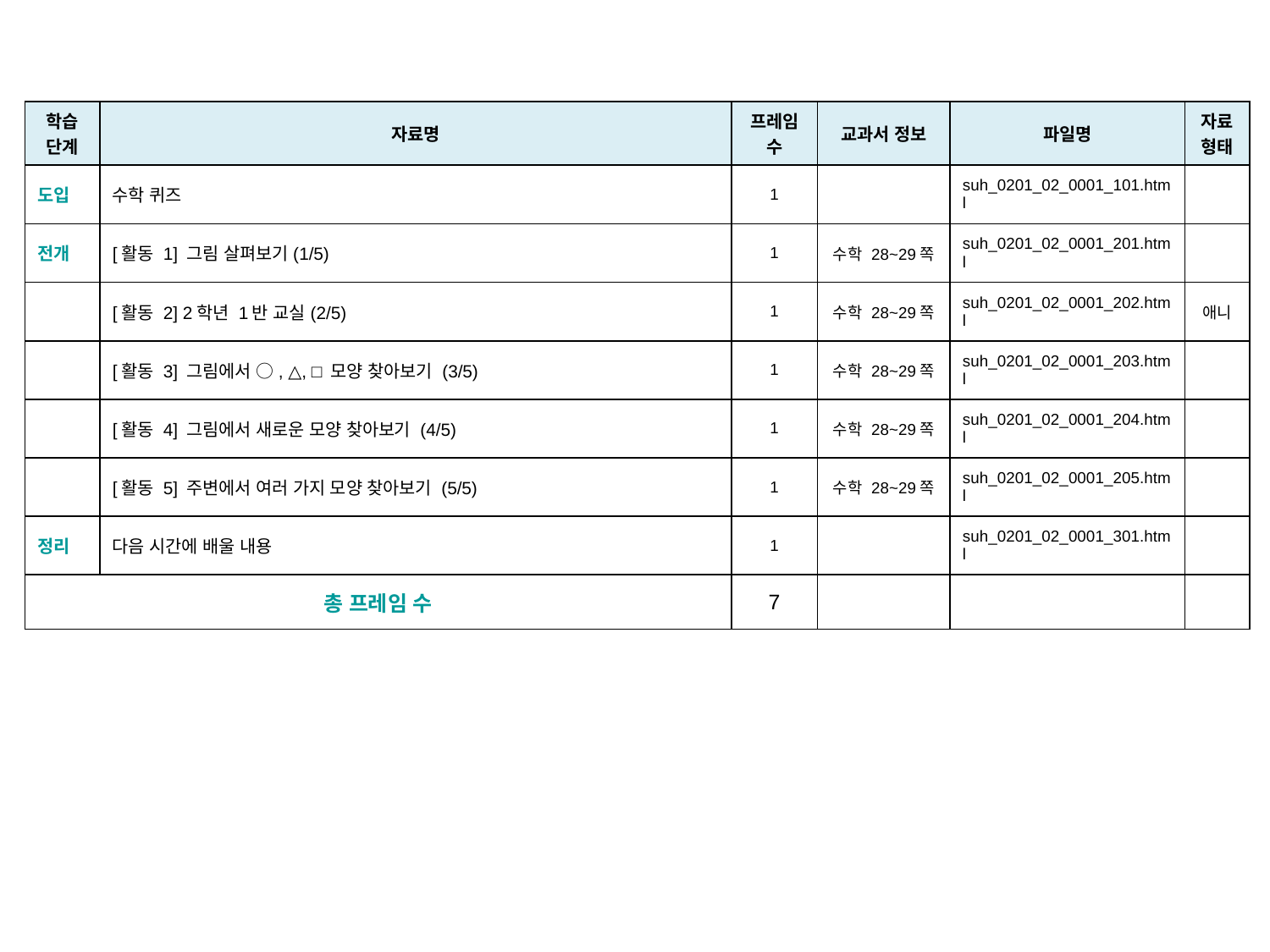

| 학습 단계 | 자료명 | 프레임 수 | 교과서 정보 | 파일명 | 자료 형태 |
| --- | --- | --- | --- | --- | --- |
| 도입 | 수학 퀴즈 | 1 |  | suh\_0201\_02\_0001\_101.html |  |
| 전개 | [활동 1] 그림 살펴보기(1/5) | 1 | 수학 28~29쪽 | suh\_0201\_02\_0001\_201.html |  |
|  | [활동 2] 2학년 1반 교실(2/5) | 1 | 수학 28~29쪽 | suh\_0201\_02\_0001\_202.html | 애니 |
|  | [활동 3] 그림에서 ○, △, □ 모양 찾아보기 (3/5) | 1 | 수학 28~29쪽 | suh\_0201\_02\_0001\_203.html |  |
|  | [활동 4] 그림에서 새로운 모양 찾아보기 (4/5) | 1 | 수학 28~29쪽 | suh\_0201\_02\_0001\_204.html |  |
|  | [활동 5] 주변에서 여러 가지 모양 찾아보기 (5/5) | 1 | 수학 28~29쪽 | suh\_0201\_02\_0001\_205.html |  |
| 정리 | 다음 시간에 배울 내용 | 1 |  | suh\_0201\_02\_0001\_301.html |  |
| 총 프레임 수 |  | 7 |  |  |  |